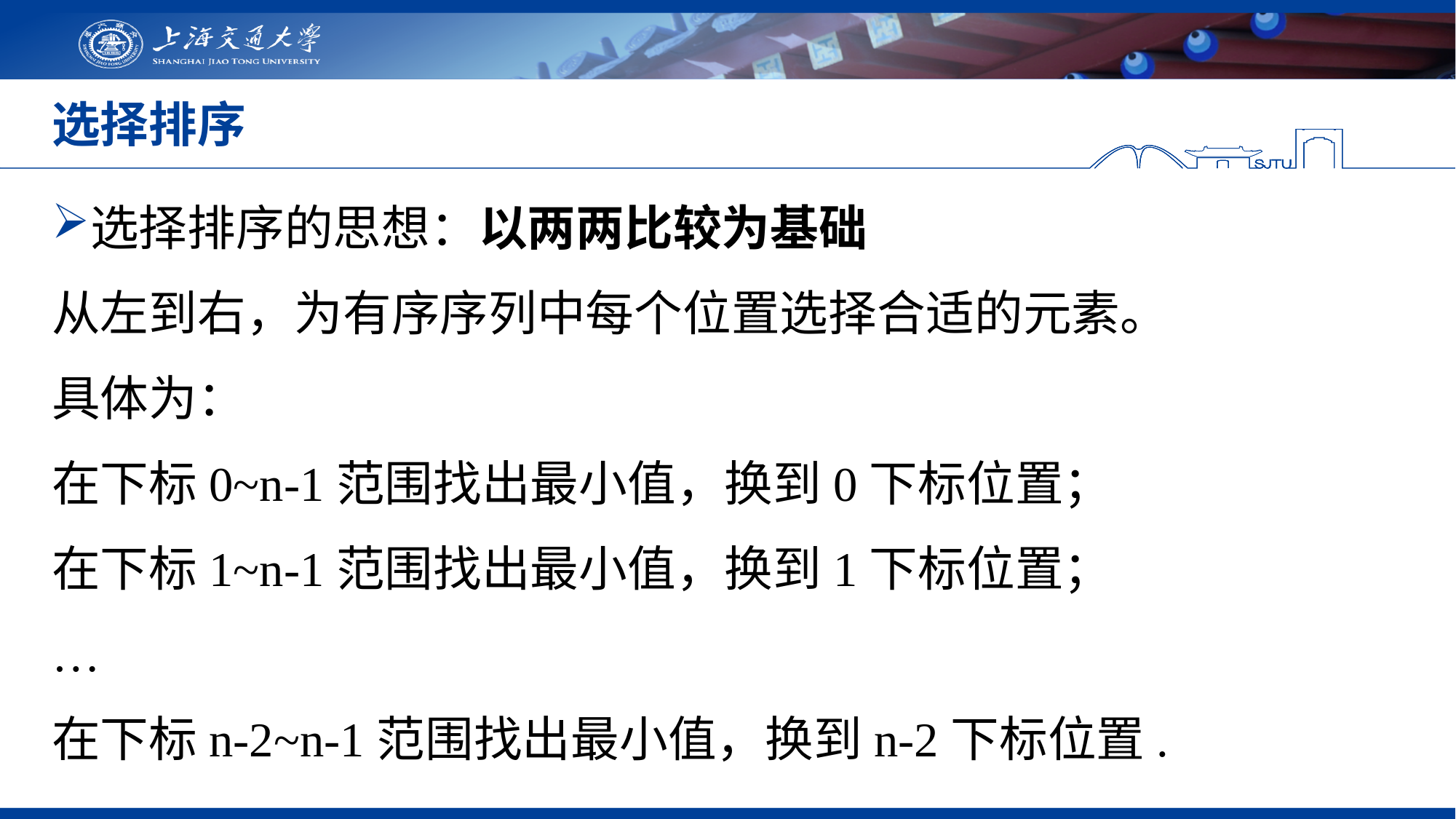

# 选择排序
选择排序的思想：以两两比较为基础
从左到右，为有序序列中每个位置选择合适的元素。
具体为：
在下标0~n-1范围找出最小值，换到0下标位置；
在下标1~n-1范围找出最小值，换到1下标位置；
…
在下标n-2~n-1范围找出最小值，换到n-2下标位置.